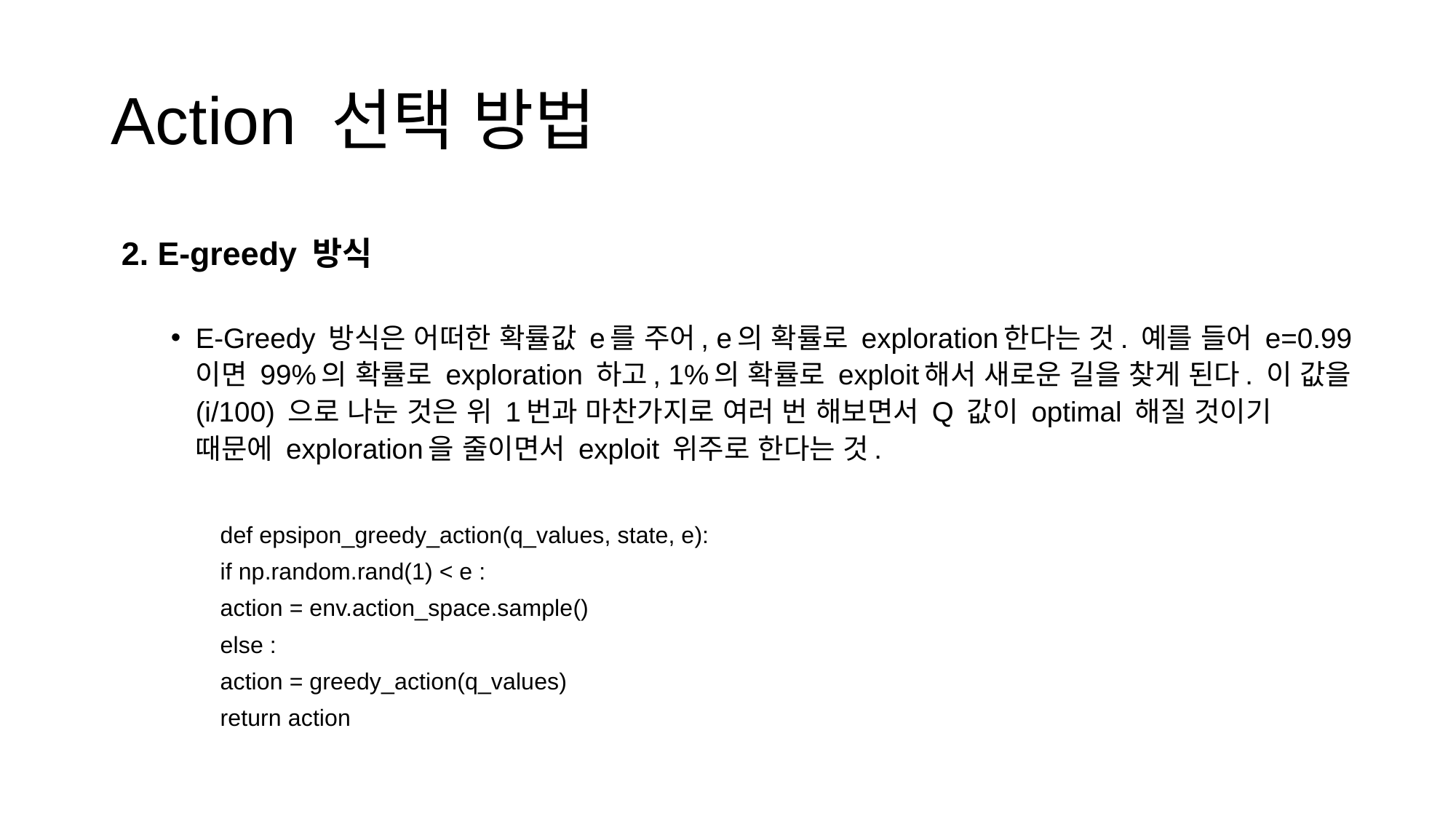

# Action 선택 방법
2. E-greedy 방식
E-Greedy 방식은 어떠한 확률값 e를 주어, e의 확률로 exploration한다는 것. 예를 들어 e=0.99 이면 99%의 확률로 exploration 하고, 1%의 확률로 exploit해서 새로운 길을 찾게 된다. 이 값을 (i/100) 으로 나눈 것은 위 1번과 마찬가지로 여러 번 해보면서 Q 값이 optimal 해질 것이기 때문에 exploration을 줄이면서 exploit 위주로 한다는 것.

def epsipon_greedy_action(q_values, state, e):
	if np.random.rand(1) < e :
		action = env.action_space.sample()
	else :
		action = greedy_action(q_values)
	return action